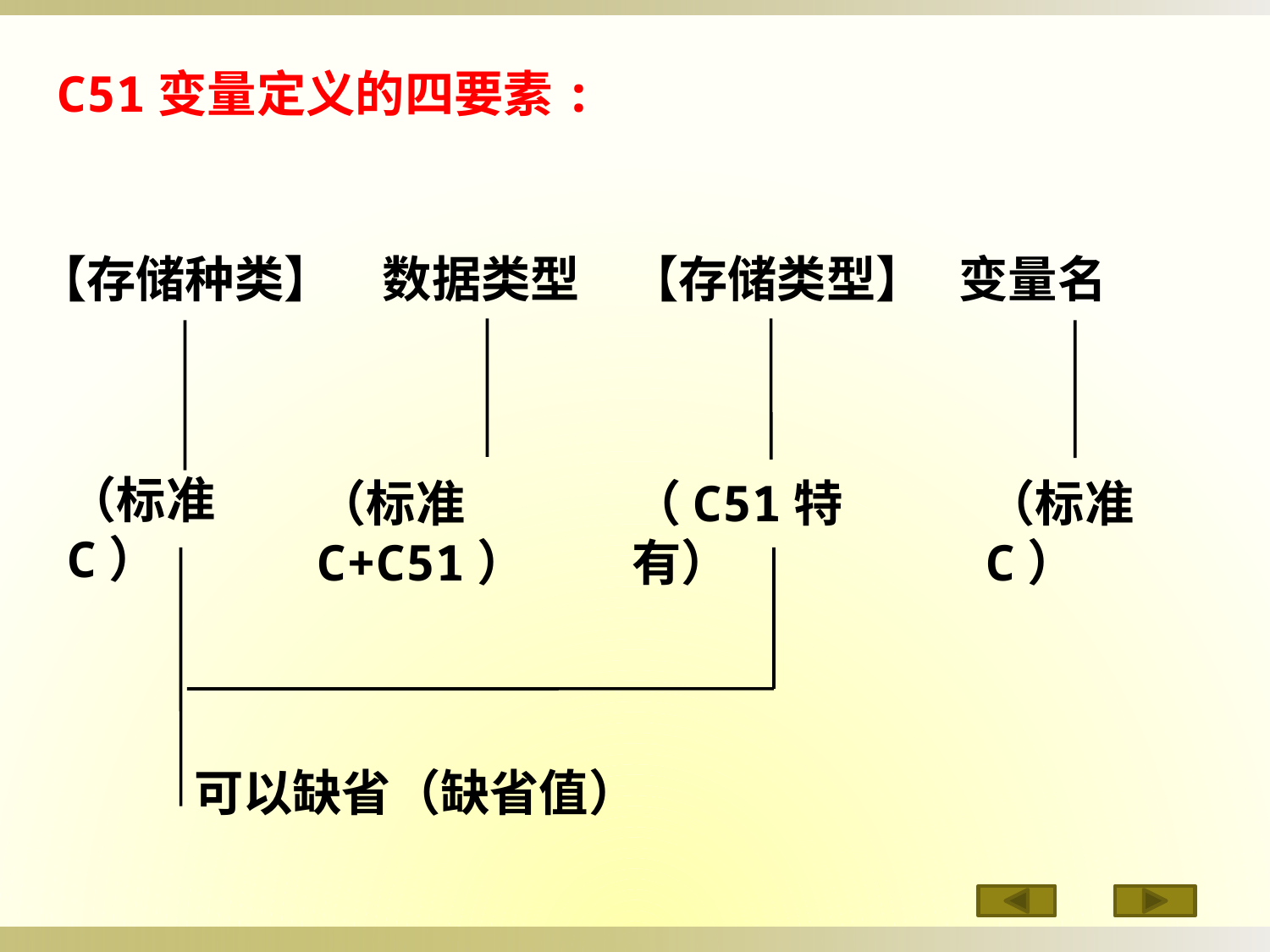

C51变量定义的四要素:
【存储种类】　数据类型　【存储类型】   变量名

（标准C）
（标准C+C51）
（C51特有）
（标准C）

可以缺省（缺省值）